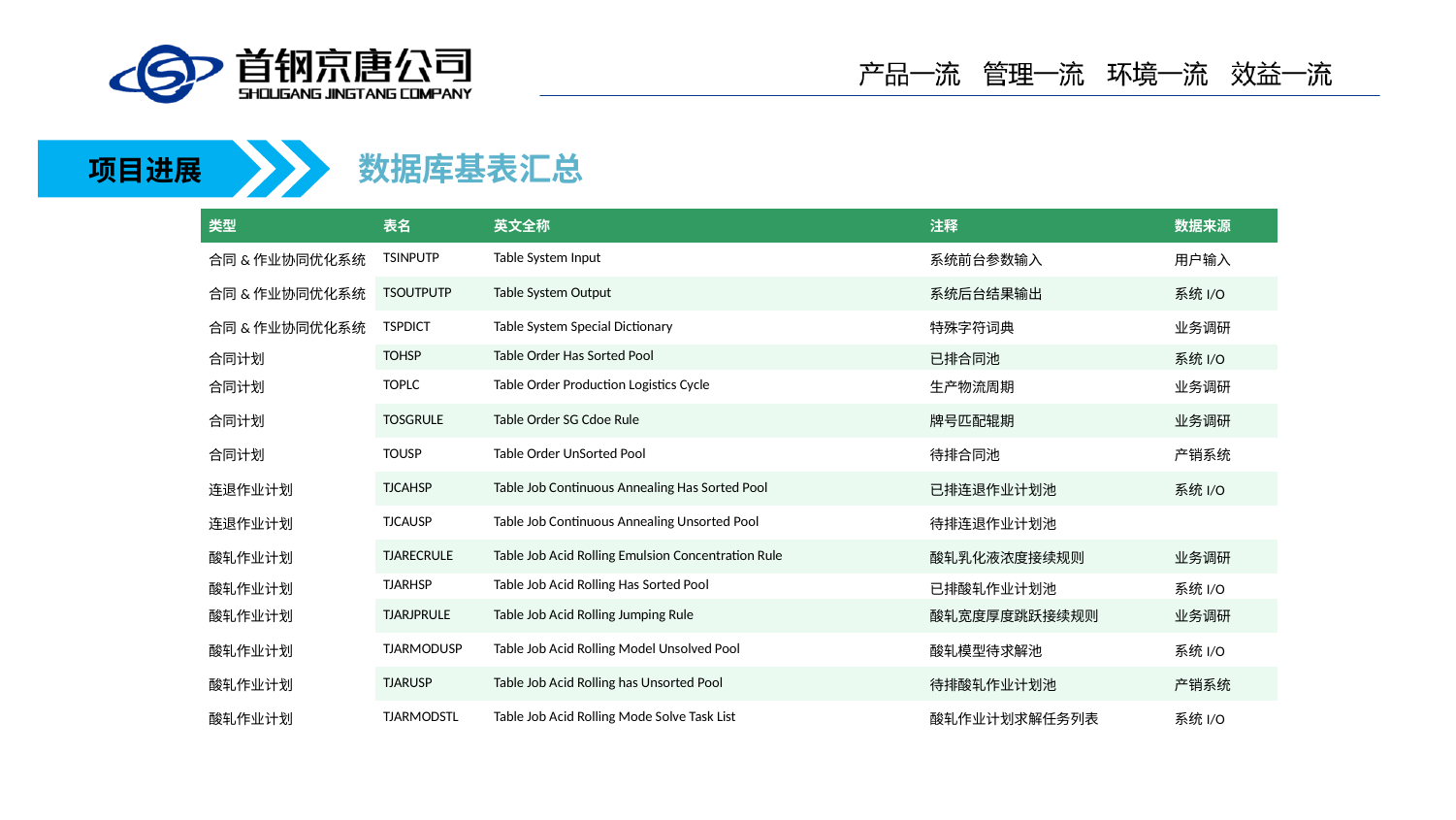

数据库基表汇总
项目进展
| 类型 | 表名 | 英文全称 | 注释 | 数据来源 |
| --- | --- | --- | --- | --- |
| 合同&作业协同优化系统 | TSINPUTP | Table System Input | 系统前台参数输入 | 用户输入 |
| 合同&作业协同优化系统 | TSOUTPUTP | Table System Output | 系统后台结果输出 | 系统I/O |
| 合同&作业协同优化系统 | TSPDICT | Table System Special Dictionary | 特殊字符词典 | 业务调研 |
| 合同计划 | TOHSP | Table Order Has Sorted Pool | 已排合同池 | 系统I/O |
| 合同计划 | TOPLC | Table Order Production Logistics Cycle | 生产物流周期 | 业务调研 |
| 合同计划 | TOSGRULE | Table Order SG Cdoe Rule | 牌号匹配辊期 | 业务调研 |
| 合同计划 | TOUSP | Table Order UnSorted Pool | 待排合同池 | 产销系统 |
| 连退作业计划 | TJCAHSP | Table Job Continuous Annealing Has Sorted Pool | 已排连退作业计划池 | 系统I/O |
| 连退作业计划 | TJCAUSP | Table Job Continuous Annealing Unsorted Pool | 待排连退作业计划池 |  |
| 酸轧作业计划 | TJARECRULE | Table Job Acid Rolling Emulsion Concentration Rule | 酸轧乳化液浓度接续规则 | 业务调研 |
| 酸轧作业计划 | TJARHSP | Table Job Acid Rolling Has Sorted Pool | 已排酸轧作业计划池 | 系统I/O |
| 酸轧作业计划 | TJARJPRULE | Table Job Acid Rolling Jumping Rule | 酸轧宽度厚度跳跃接续规则 | 业务调研 |
| 酸轧作业计划 | TJARMODUSP | Table Job Acid Rolling Model Unsolved Pool | 酸轧模型待求解池 | 系统I/O |
| 酸轧作业计划 | TJARUSP | Table Job Acid Rolling has Unsorted Pool | 待排酸轧作业计划池 | 产销系统 |
| 酸轧作业计划 | TJARMODSTL | Table Job Acid Rolling Mode Solve Task List | 酸轧作业计划求解任务列表 | 系统I/O |